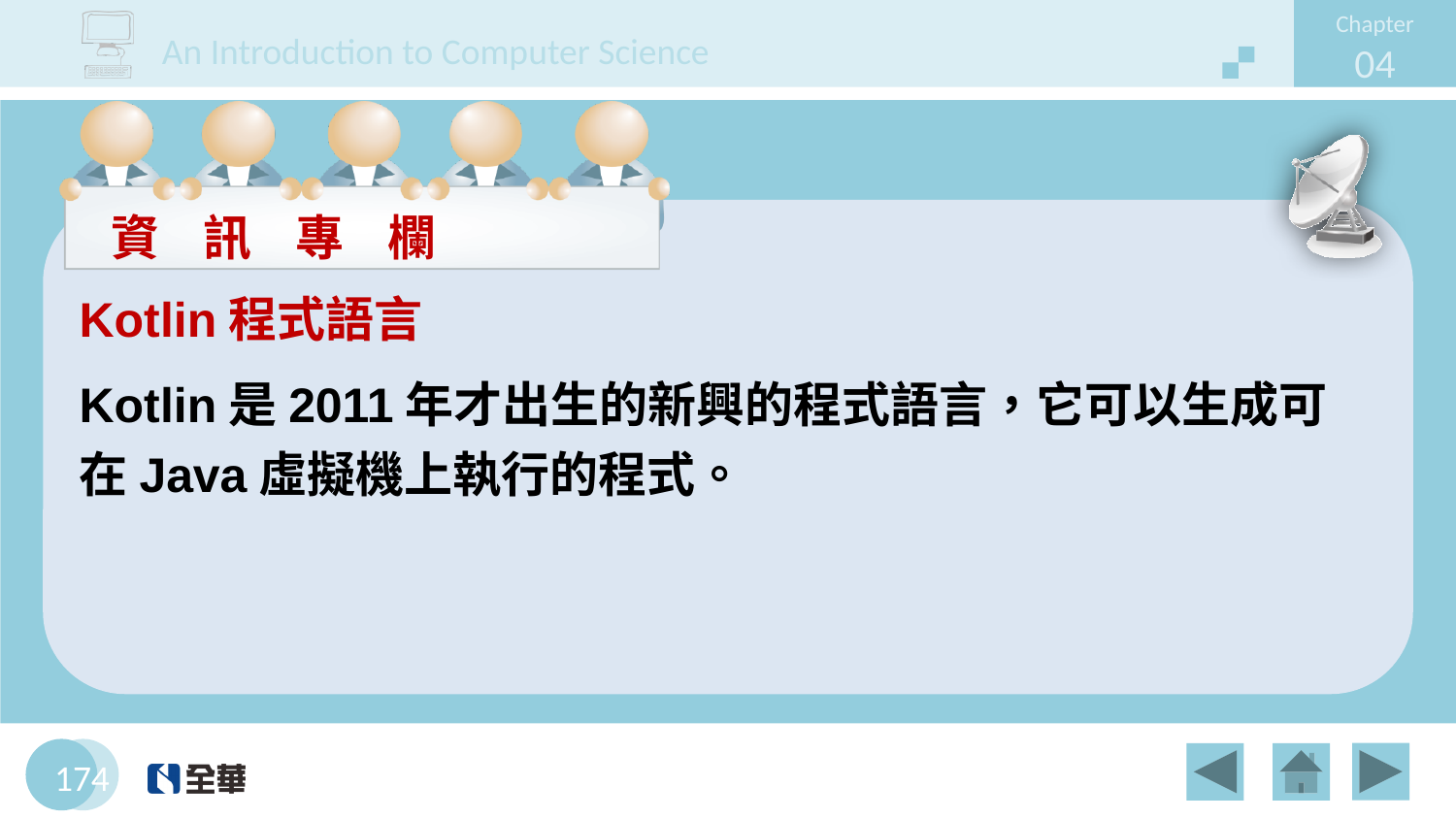

Kotlin程式語言
Kotlin是2011年才出生的新興的程式語言，它可以生成可在Java虛擬機上執行的程式。